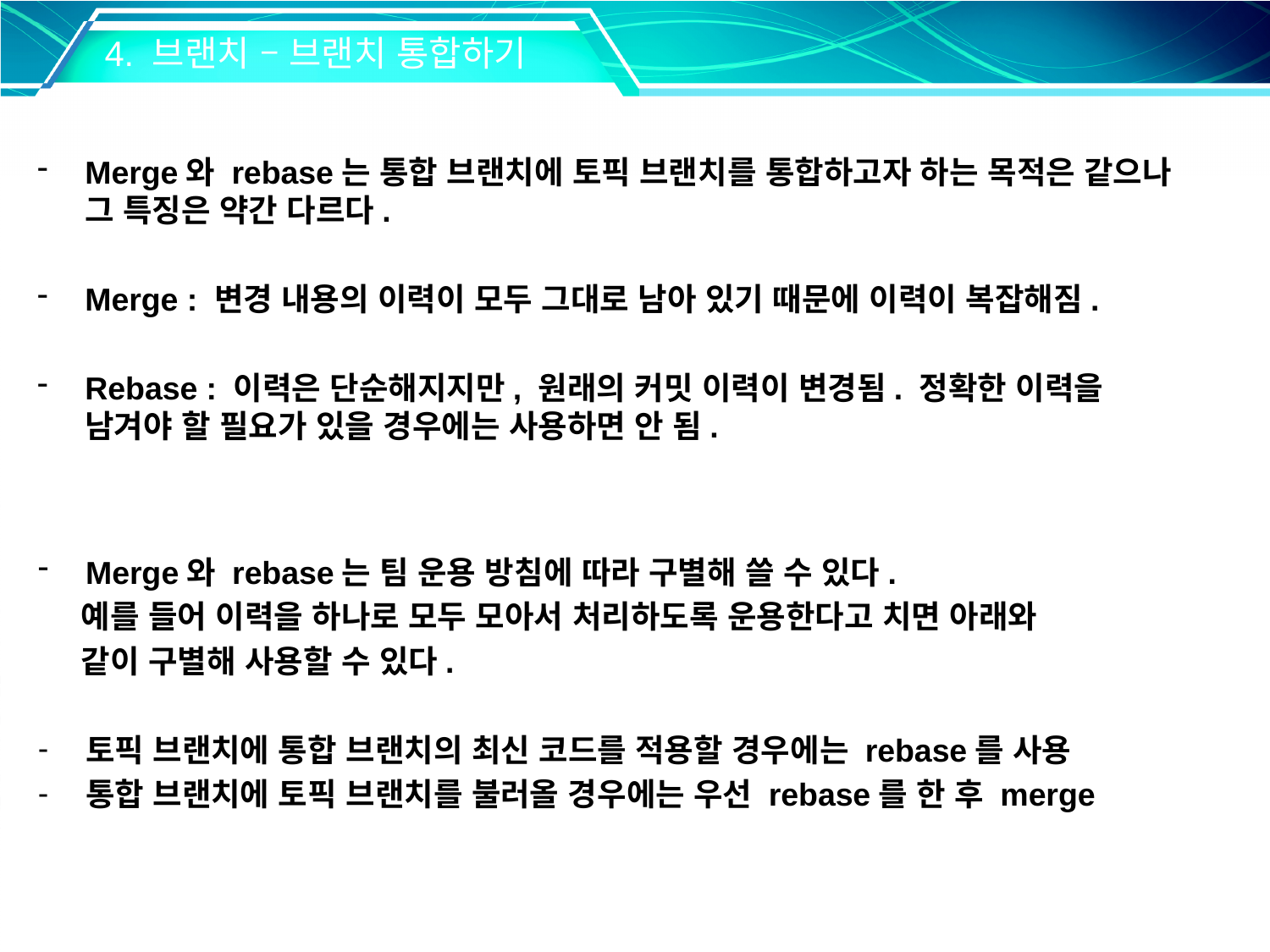

4. 브랜치 – 브랜치 통합하기
Merge와 rebase는 통합 브랜치에 토픽 브랜치를 통합하고자 하는 목적은 같으나 그 특징은 약간 다르다.

Merge : 변경 내용의 이력이 모두 그대로 남아 있기 때문에 이력이 복잡해짐.

Rebase : 이력은 단순해지지만, 원래의 커밋 이력이 변경됨. 정확한 이력을 남겨야 할 필요가 있을 경우에는 사용하면 안 됨.
Merge와 rebase는 팀 운용 방침에 따라 구별해 쓸 수 있다.
    예를 들어 이력을 하나로 모두 모아서 처리하도록 운용한다고 치면 아래와
    같이 구별해 사용할 수 있다.

토픽 브랜치에 통합 브랜치의 최신 코드를 적용할 경우에는 rebase를 사용
통합 브랜치에 토픽 브랜치를 불러올 경우에는 우선 rebase를 한 후 merge